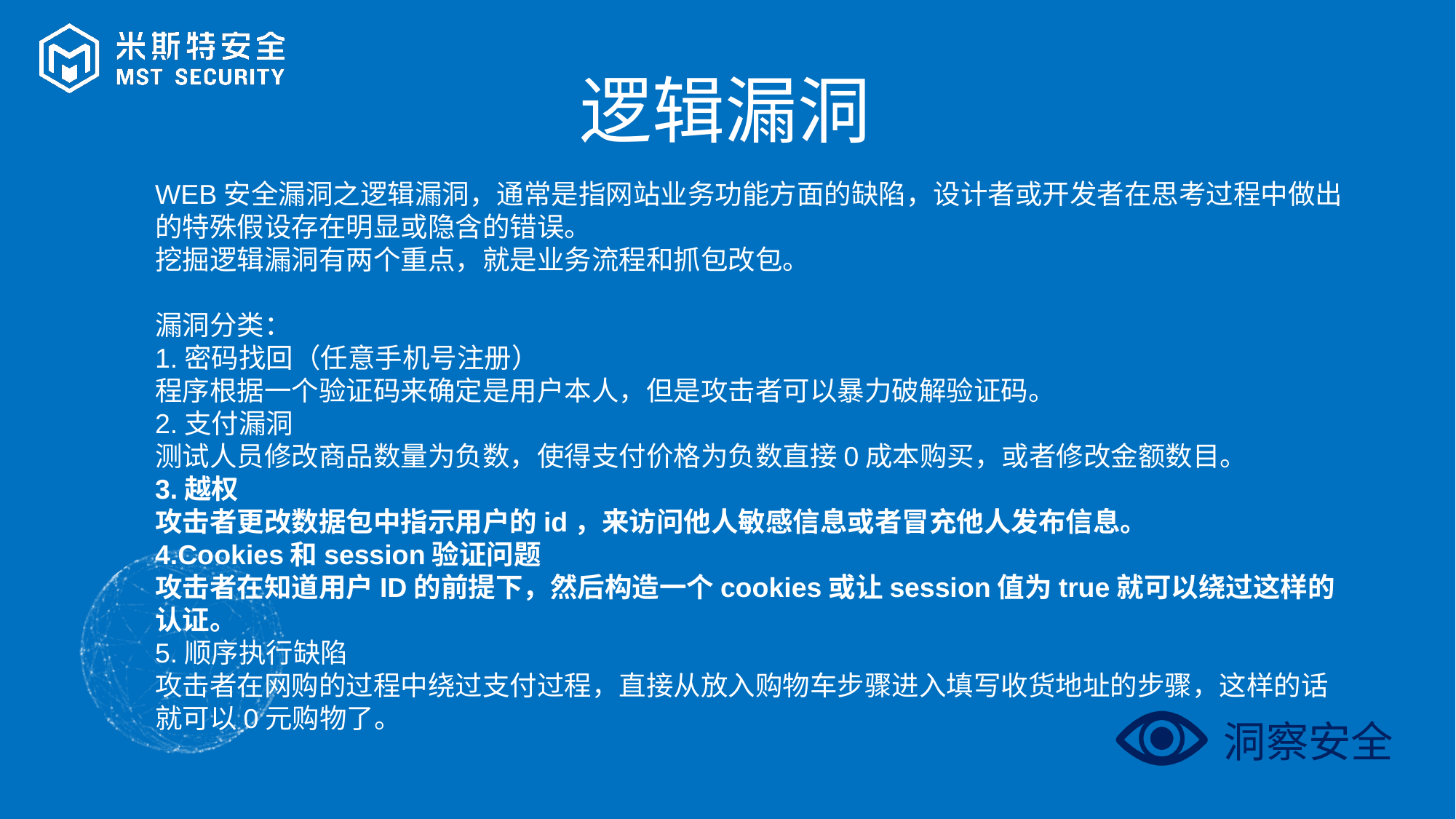

逻辑漏洞
WEB安全漏洞之逻辑漏洞，通常是指网站业务功能方面的缺陷，设计者或开发者在思考过程中做出的特殊假设存在明显或隐含的错误。
挖掘逻辑漏洞有两个重点，就是业务流程和抓包改包。

漏洞分类：
1.密码找回（任意手机号注册）
程序根据一个验证码来确定是用户本人，但是攻击者可以暴力破解验证码。
2.支付漏洞
测试人员修改商品数量为负数，使得支付价格为负数直接0成本购买，或者修改金额数目。
3.越权
攻击者更改数据包中指示用户的id，来访问他人敏感信息或者冒充他人发布信息。
4.Cookies和session验证问题
攻击者在知道用户ID的前提下，然后构造一个cookies或让session值为true就可以绕过这样的认证。
5.顺序执行缺陷
攻击者在网购的过程中绕过支付过程，直接从放入购物车步骤进入填写收货地址的步骤，这样的话就可以0元购物了。